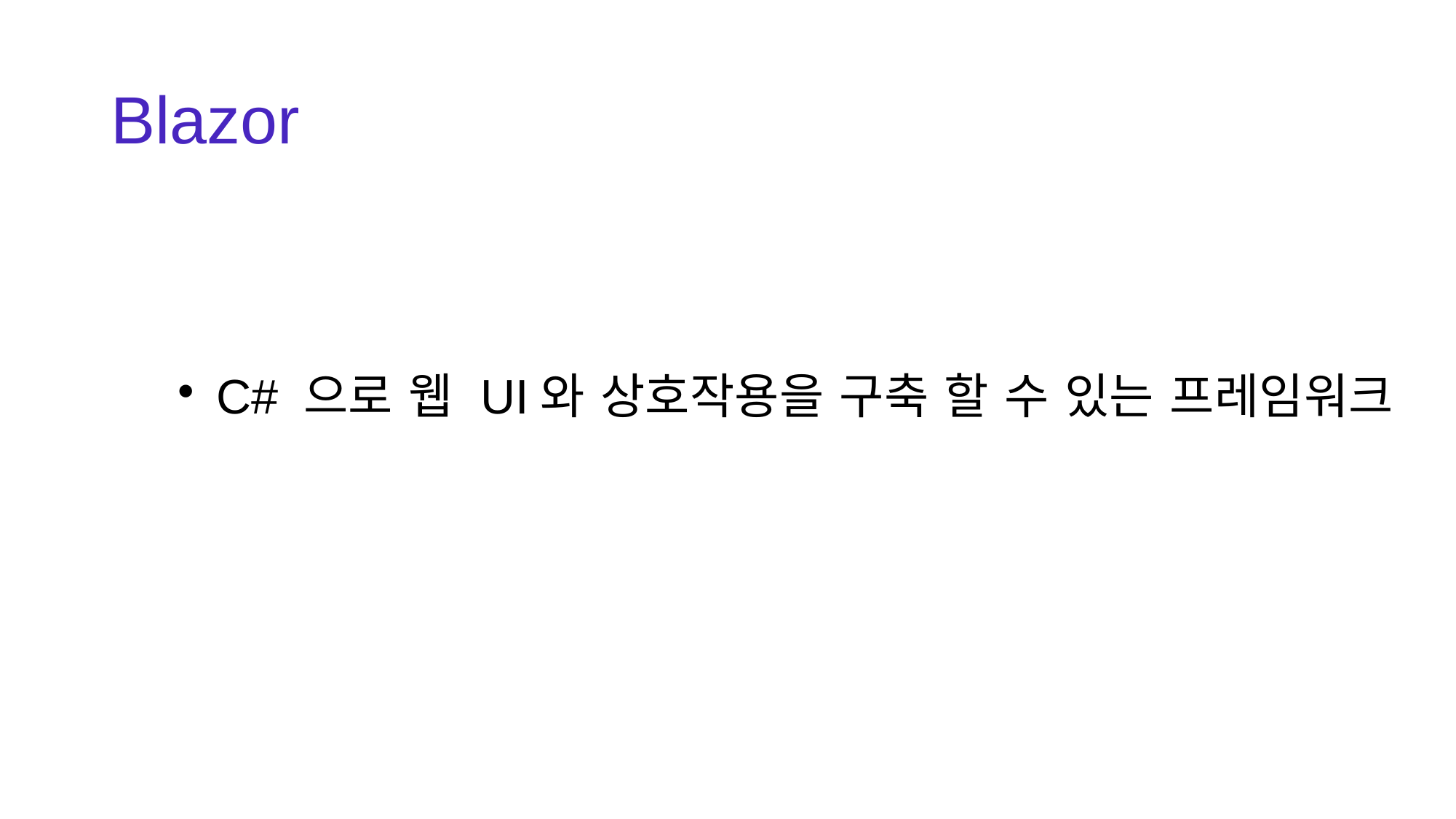

# Blazor
C# 으로 웹 UI와 상호작용을 구축 할 수 있는 프레임워크